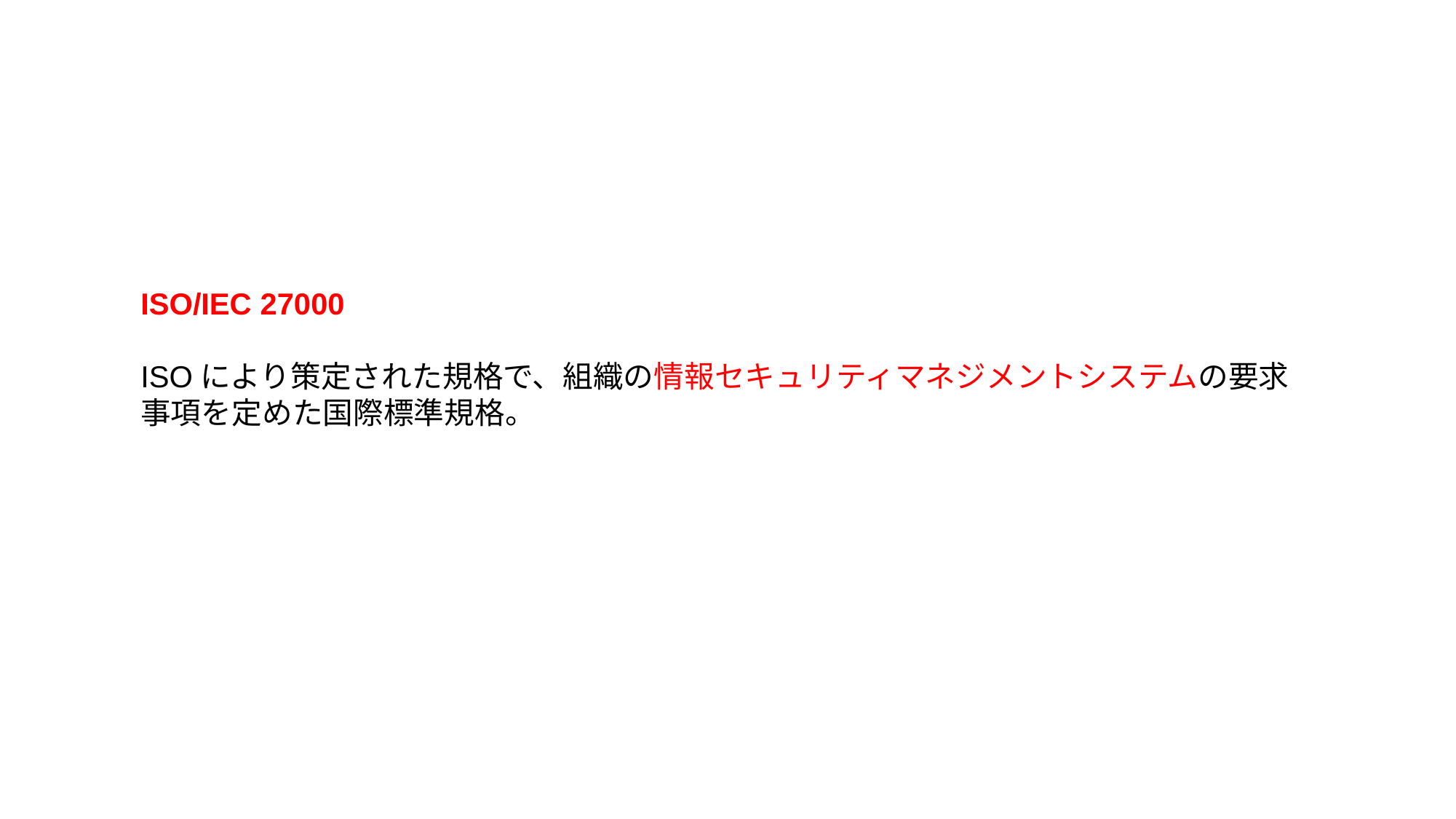

ISO/IEC 27000

ISOにより策定された規格で、組織の情報セキュリティマネジメントシステムの要求事項を定めた国際標準規格。